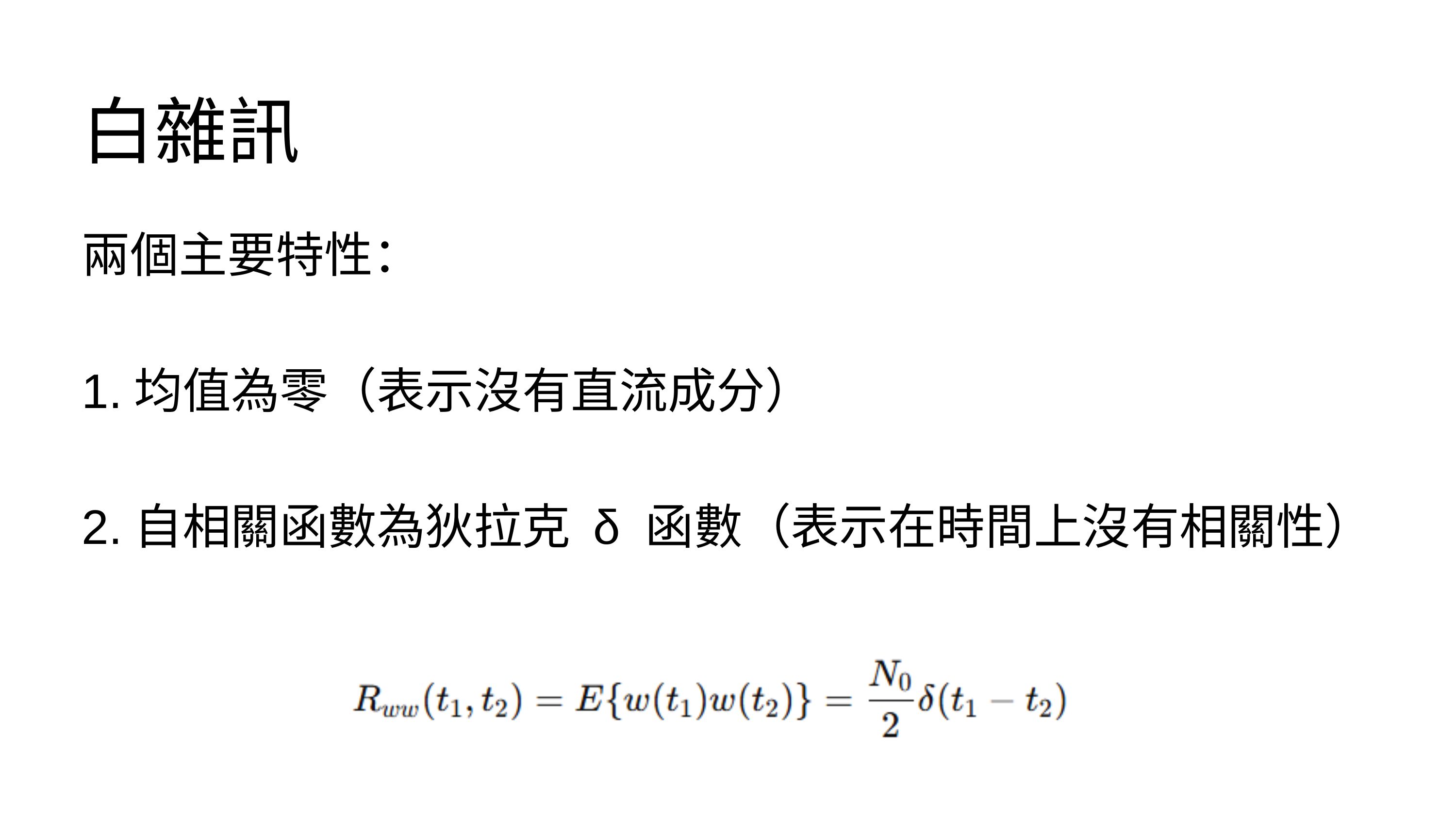

白雜訊
兩個主要特性：

1.均值為零（表示沒有直流成分）

2.自相關函數為狄拉克 δ 函數（表示在時間上沒有相關性）